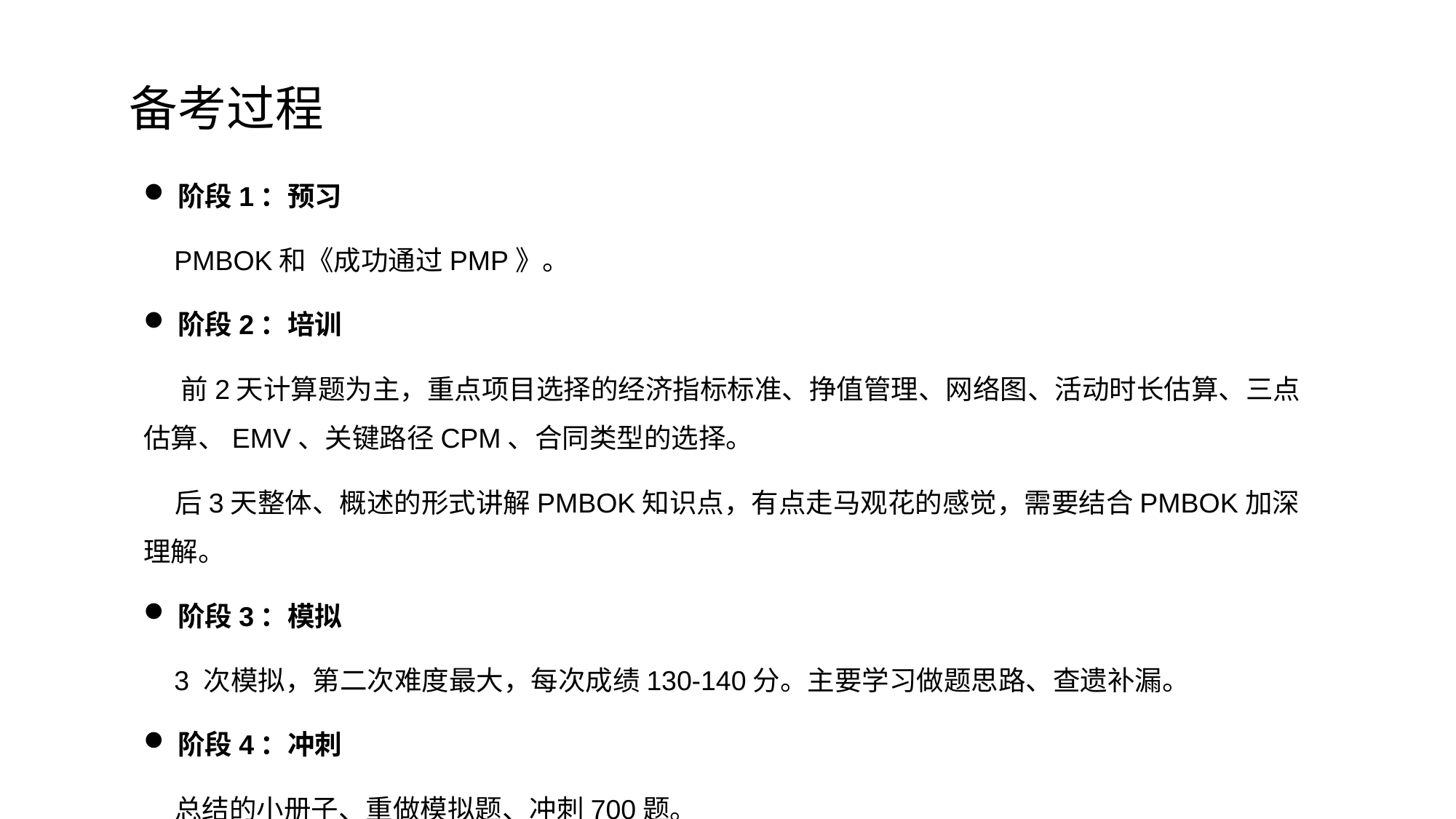

# 备考过程
阶段1：预习
    PMBOK和《成功通过PMP》。
阶段2：培训
     前2天计算题为主，重点项目选择的经济指标标准、挣值管理、网络图、活动时长估算、三点估算、EMV、关键路径CPM、合同类型的选择。
    后3天整体、概述的形式讲解PMBOK知识点，有点走马观花的感觉，需要结合PMBOK加深理解。
阶段3：模拟
    3 次模拟，第二次难度最大，每次成绩130-140分。主要学习做题思路、查遗补漏。
阶段4：冲刺
    总结的小册子、重做模拟题、冲刺700题。